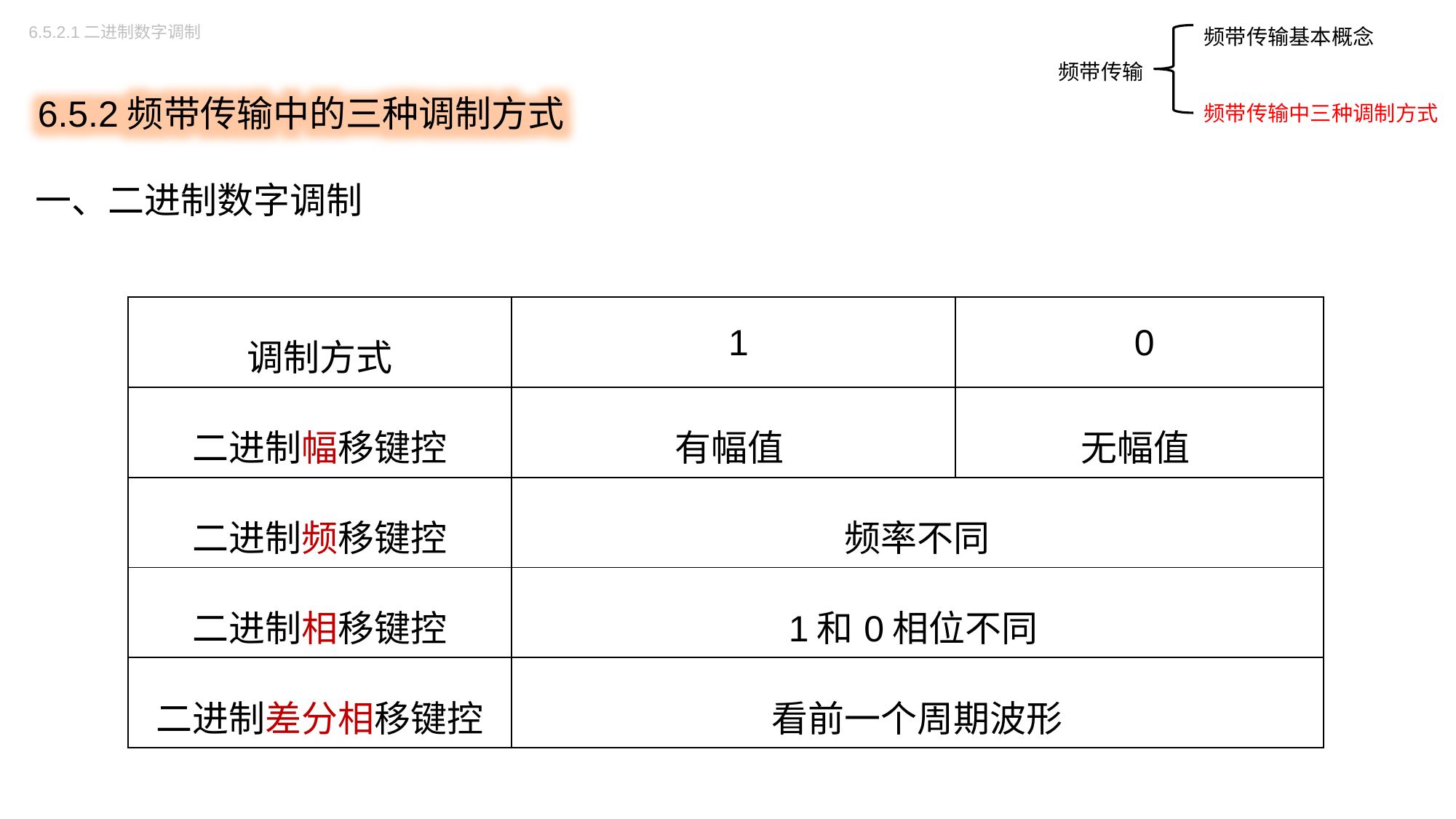

频带传输基本概念

频带传输中三种调制方式
6.5.2.1二进制数字调制

6.5.2频带传输中的三种调制方式
频带传输
一、二进制数字调制
| 调制方式 | 1 | 0 |
| --- | --- | --- |
| 二进制幅移键控 | 有幅值 | 无幅值 |
| 二进制频移键控 | 频率不同 |  |
| 二进制相移键控 | 1和0相位不同 |  |
| 二进制差分相移键控 | 看前一个周期波形 |  |